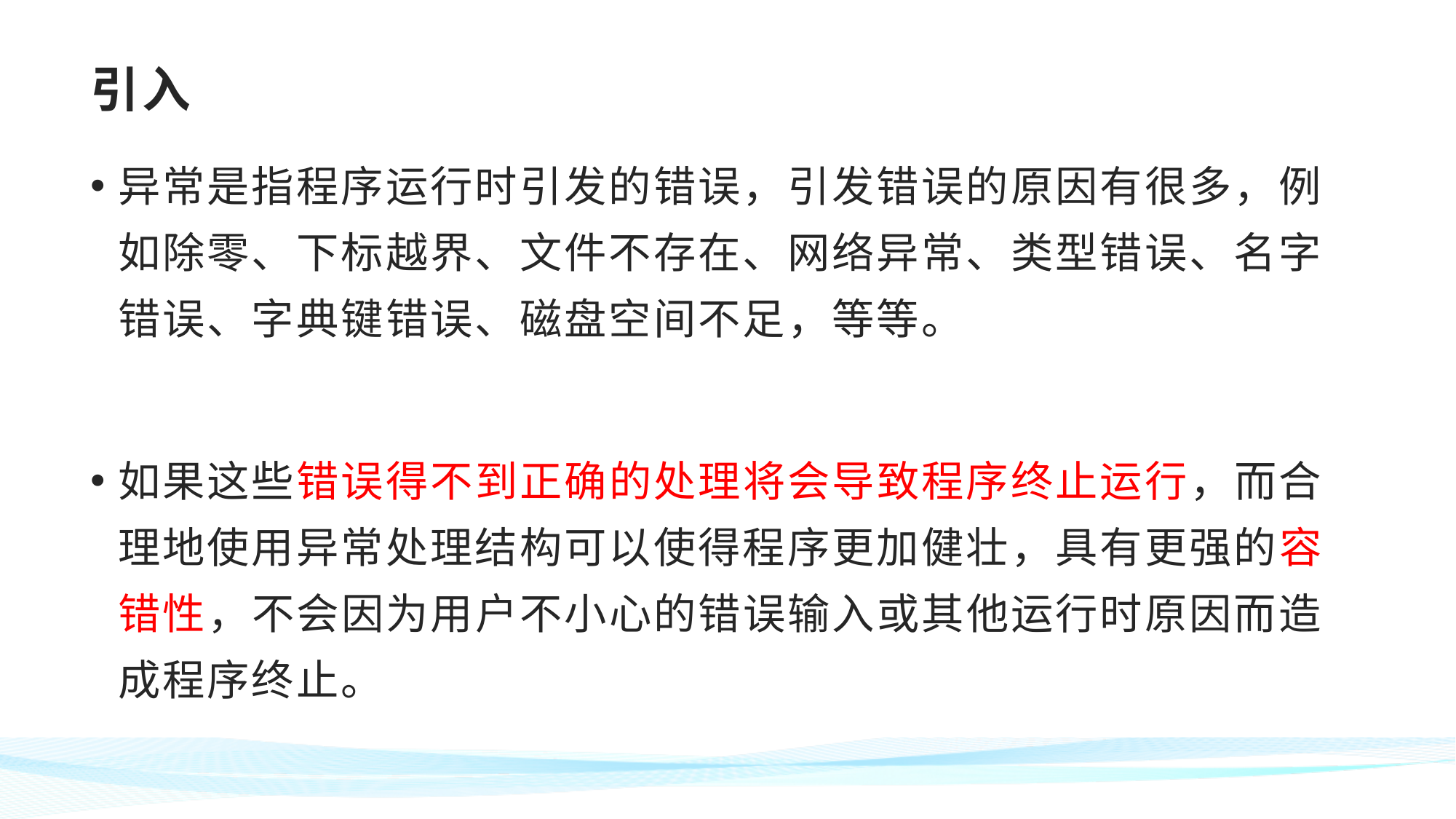

# 引入
异常是指程序运行时引发的错误，引发错误的原因有很多，例如除零、下标越界、文件不存在、网络异常、类型错误、名字错误、字典键错误、磁盘空间不足，等等。

如果这些错误得不到正确的处理将会导致程序终止运行，而合理地使用异常处理结构可以使得程序更加健壮，具有更强的容错性，不会因为用户不小心的错误输入或其他运行时原因而造成程序终止。